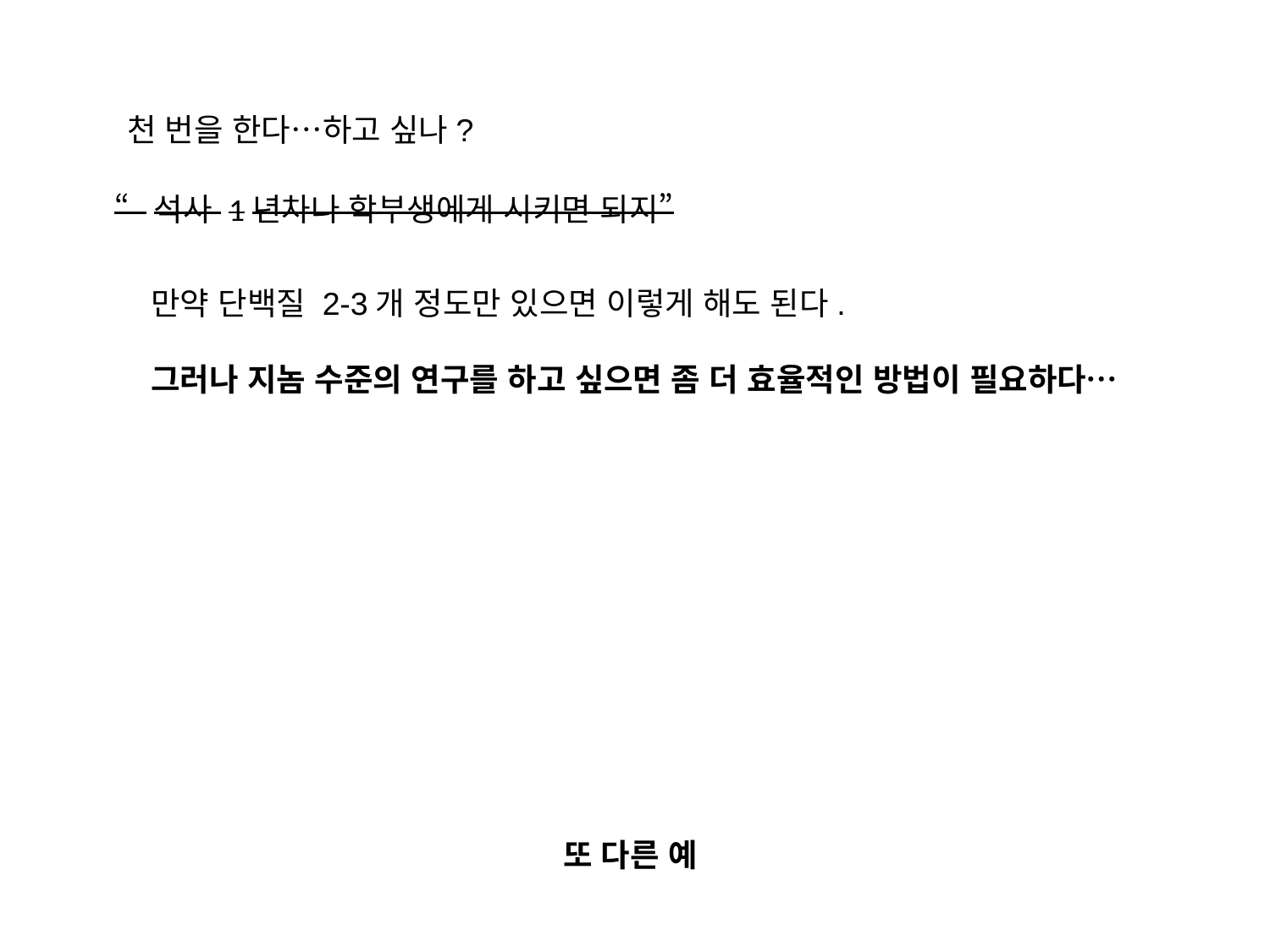

천 번을 한다…하고 싶나?
“석사 1년차나 학부생에게 시키면 되지”
만약 단백질 2-3개 정도만 있으면 이렇게 해도 된다.

그러나 지놈 수준의 연구를 하고 싶으면 좀 더 효율적인 방법이 필요하다…
또 다른 예